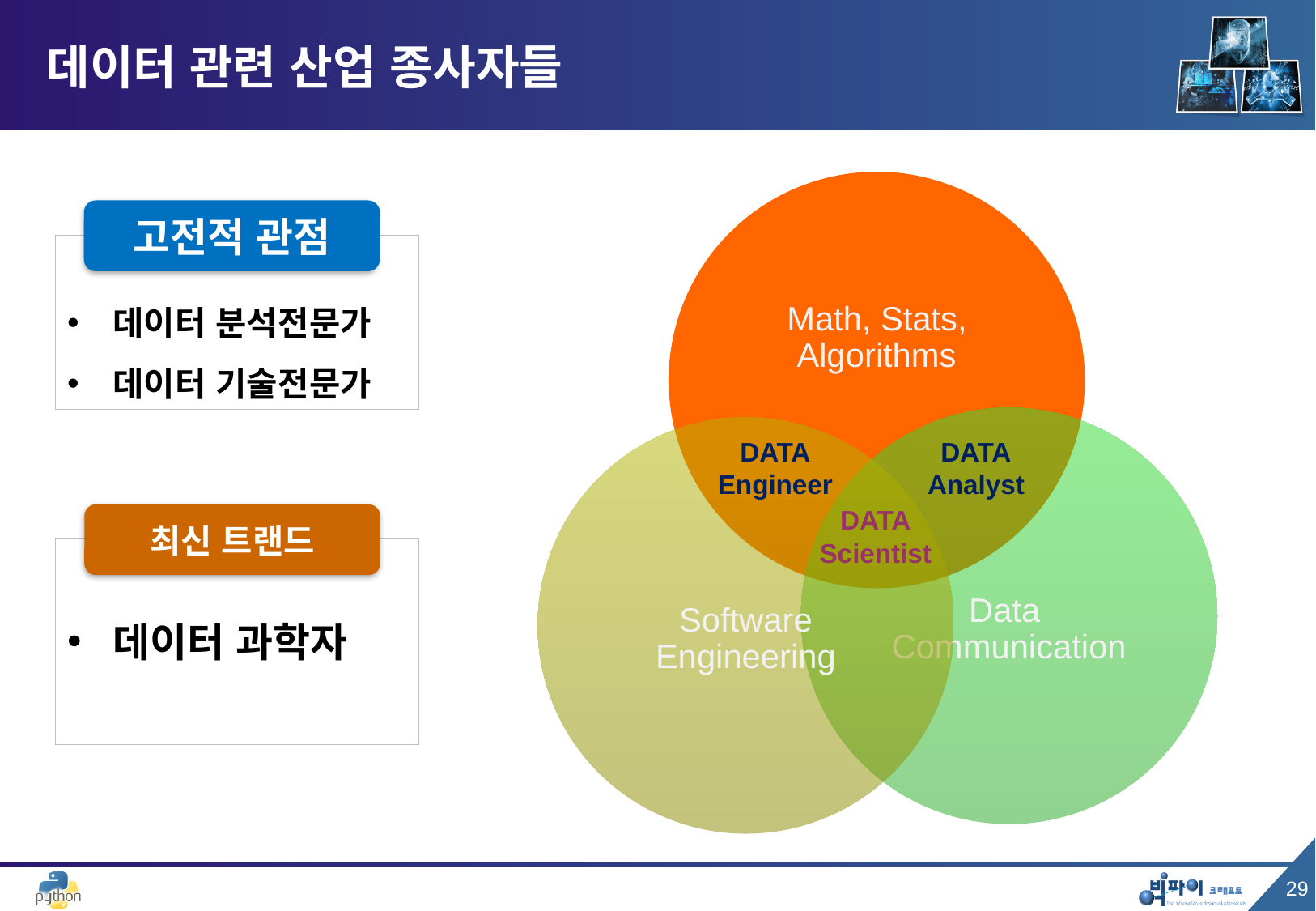

# 데이터 관련 산업 종사자들
Math, Stats,
Algorithms
Data
Communication
Software
Engineering
고전적 관점

데이터 분석전문가
데이터 기술전문가
DATA
Engineer
DATA
Analyst
DATA
Scientist
최신 트랜드

데이터 과학자